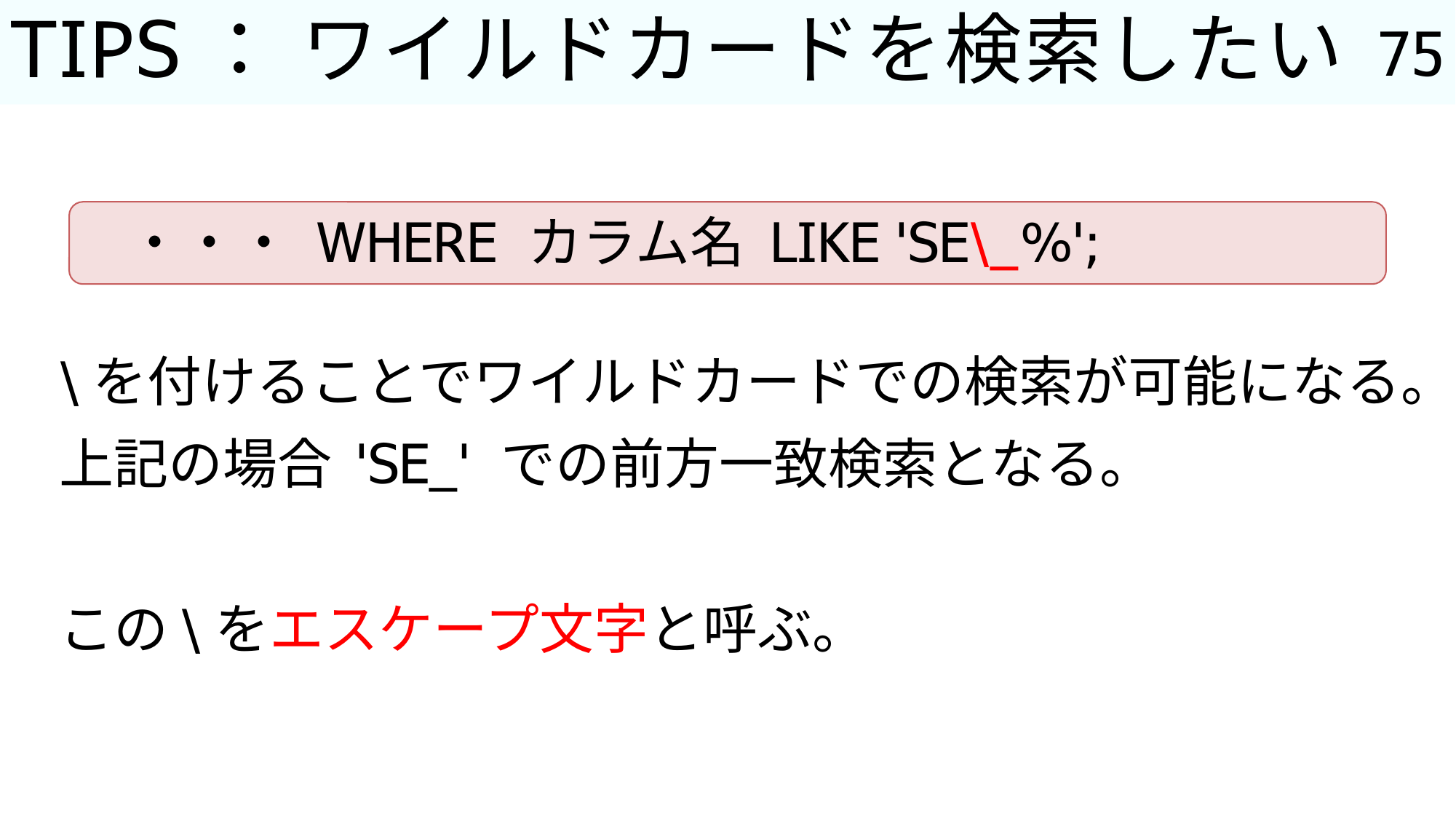

75
# TIPS： ワイルドカードを検索したい

・・・ WHERE カラム名 LIKE 'SE\_%';
\を付けることでワイルドカードでの検索が可能になる。
上記の場合 'SE_' での前方一致検索となる。

この\をエスケープ文字と呼ぶ。